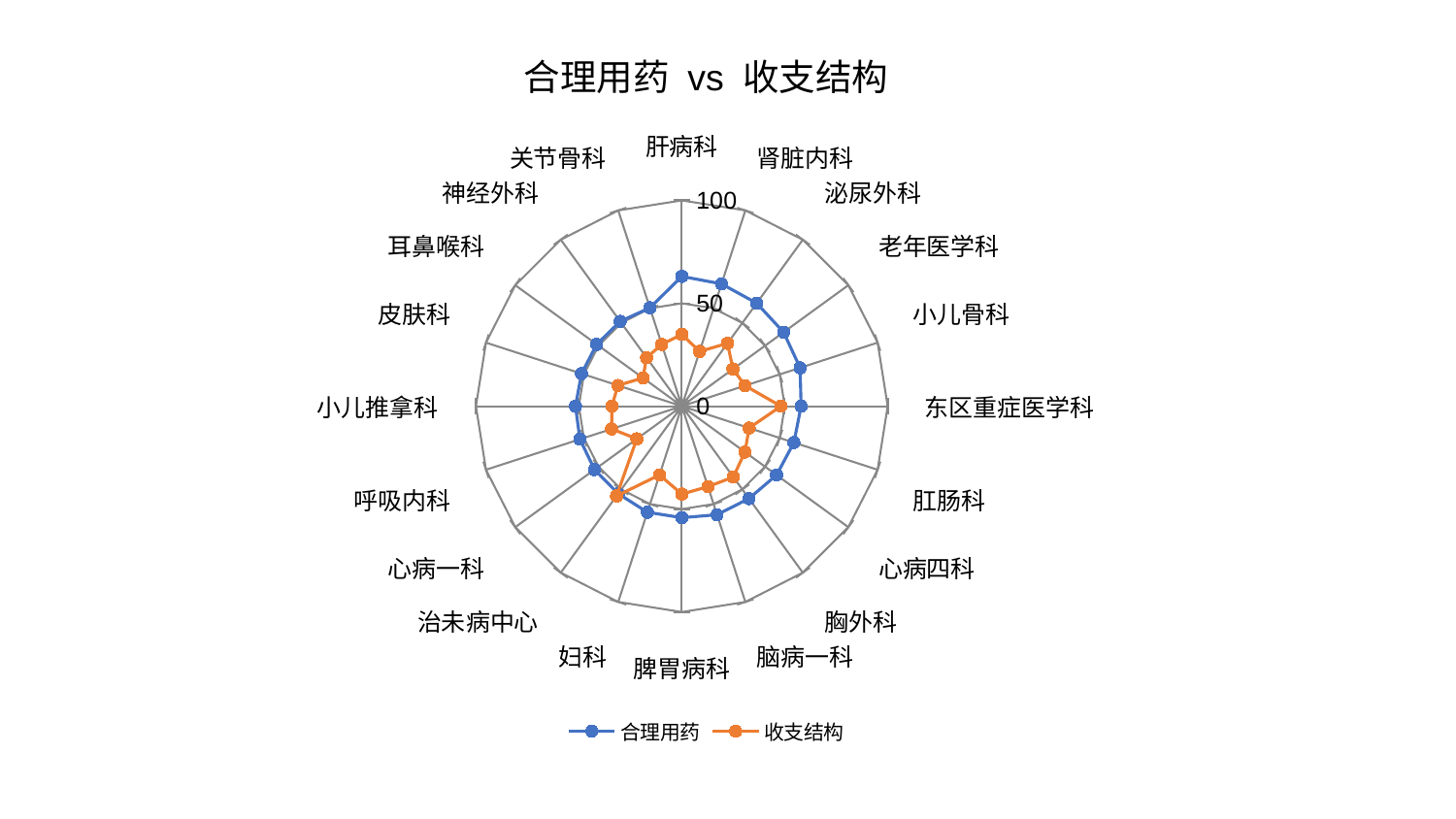

### Chart: 合理用药 vs 收支结构

| Category | 合理用药 | 收支结构 |
|---|---|---|
| 肝病科 | 63.063083350763726 | 34.86546228717419 |
| 肾脏内科 | 62.48945069631917 | 27.965534612623568 |
| 泌尿外科 | 61.9037939639763 | 37.76520274053656 |
| 老年医学科 | 61.13024265638161 | 30.74432843595579 |
| 小儿骨科 | 60.42093354520331 | 32.28397479967405 |
| 东区重症医学科 | 57.93448312068135 | 48.139985355635275 |
| 肛肠科 | 57.26209932739439 | 34.39827013225751 |
| 心病四科 | 56.885081697133444 | 37.89501837422338 |
| 胸外科 | 55.5029502227294 | 42.57729877292491 |
| 脑病一科 | 55.47060019385536 | 41.10394986208206 |
| 脾胃病科 | 54.190365686573855 | 42.715152610209856 |
| 妇科 | 54.17858136586197 | 35.14022423190693 |
| 治未病中心 | 52.57042948058992 | 53.933752544510135 |
| 心病一科 | 52.43030791925289 | 27.026262740463064 |
| 呼吸内科 | 52.034967132166926 | 35.85093569469662 |
| 小儿推拿科 | 51.64325804836487 | 33.96461251116207 |
| 皮肤科 | 51.21602502031901 | 32.636825928087404 |
| 耳鼻喉科 | 51.12024408396477 | 23.35070853102686 |
| 神经外科 | 50.94964869969928 | 29.131459192332674 |
| 关节骨科 | 50.25735029138556 | 31.53777877402788 |
55